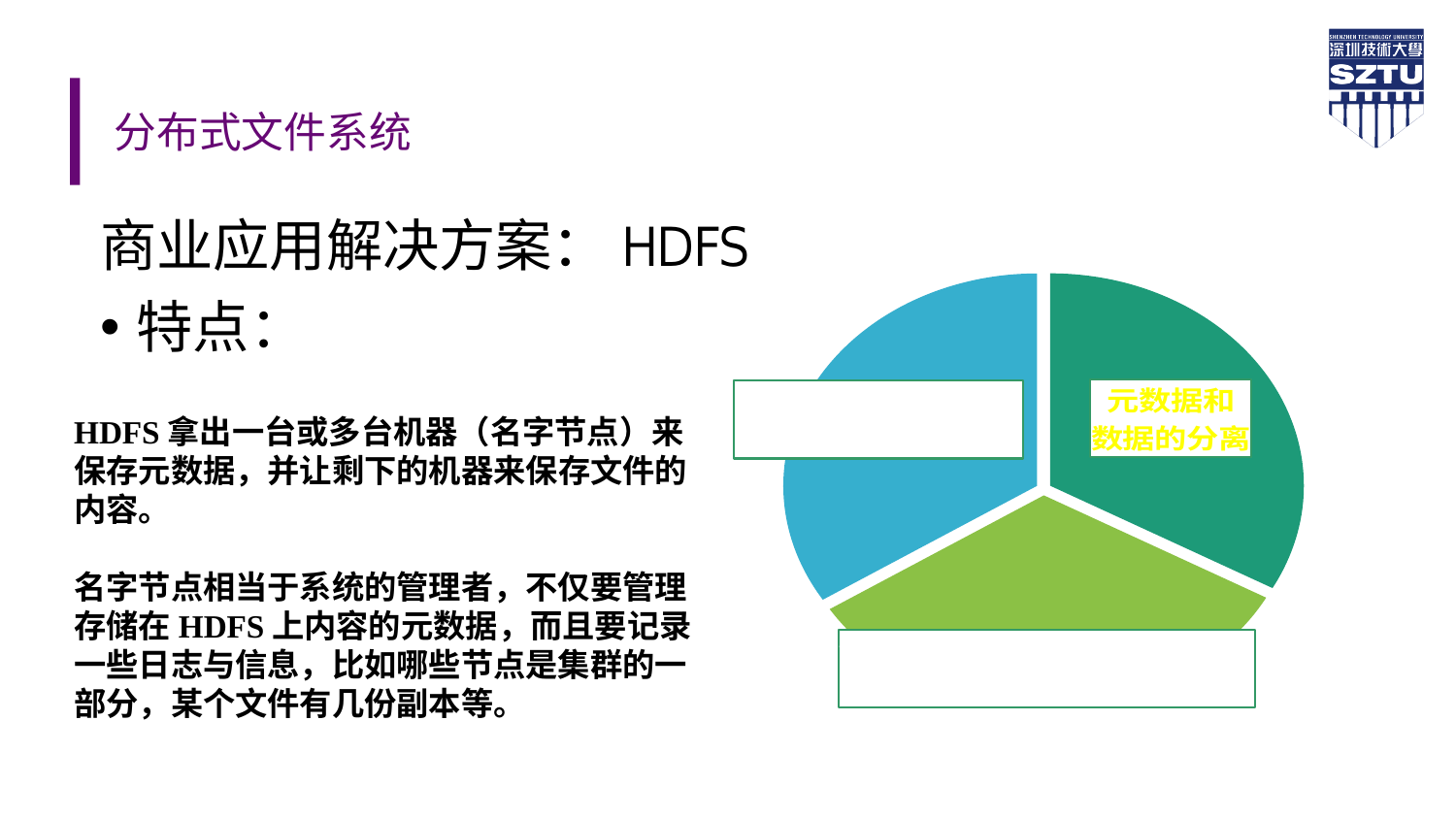

# 分布式文件系统
商业应用解决方案：HDFS
特点：

### Chart

| Category | % |
|---|---|
| 1 | 0.330000000000002 |
| 2 | 0.330000000000002 |
| 3 | 0.34 |
|  | None |
HDFS拿出一台或多台机器（名字节点）来保存元数据，并让剩下的机器来保存文件的内容。

名字节点相当于系统的管理者，不仅要管理存储在HDFS上内容的元数据，而且要记录一些日志与信息，比如哪些节点是集群的一部分，某个文件有几份副本等。